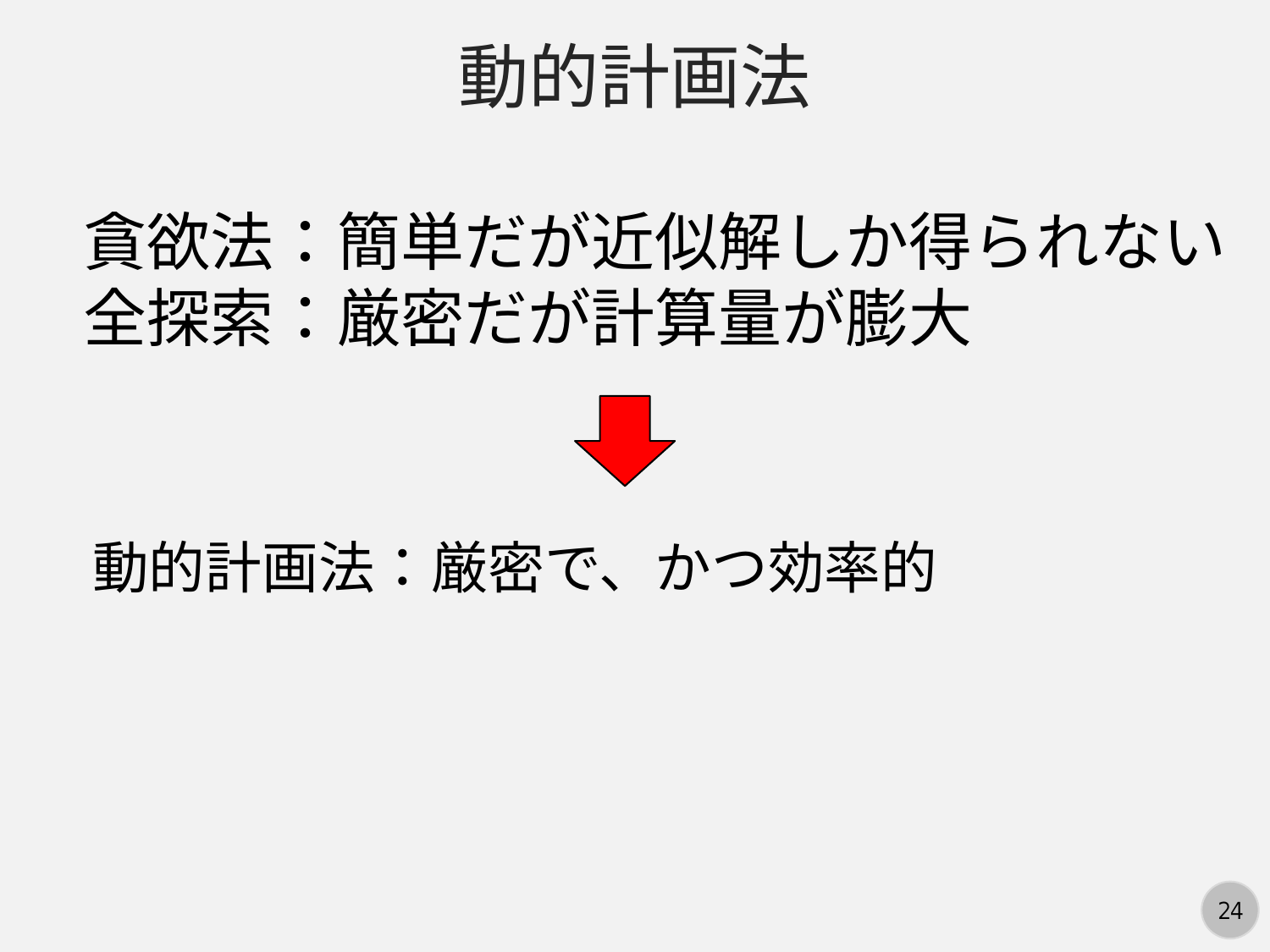

動的計画法
貪欲法：簡単だが近似解しか得られない
全探索：厳密だが計算量が膨大

動的計画法：厳密で、かつ効率的